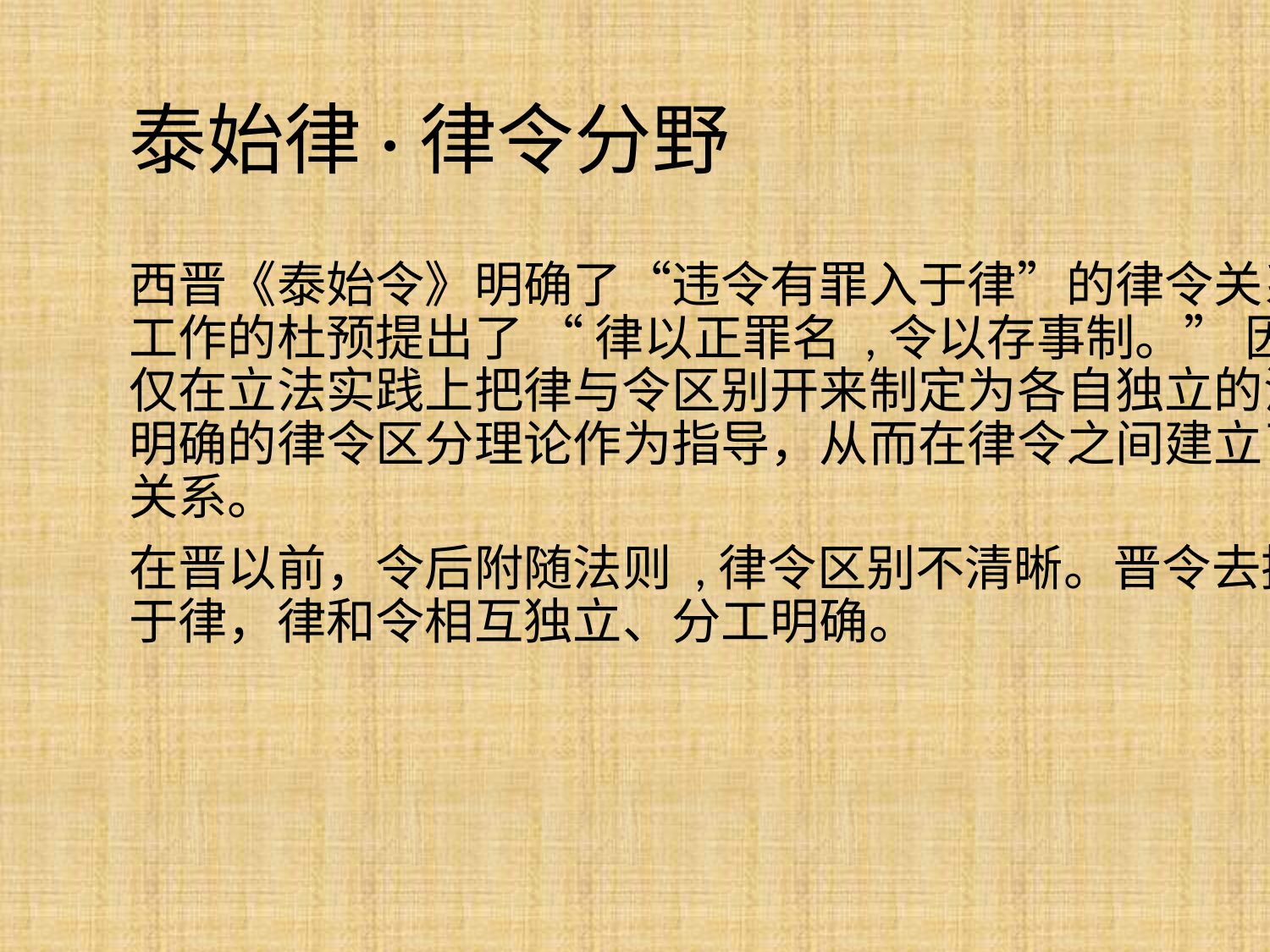

# 泰始律·律令分野
西晋《泰始令》明确了“违令有罪入于律”的律令关系。参与立法工作的杜预提出了 “ 律以正罪名 ,令以存事制。” 因此 ，西晋不仅在立法实践上把律与令区别开来制定为各自独立的法典，而且有明确的律令区分理论作为指导，从而在律令之间建立了对等分工的关系。
在晋以前，令后附随法则 ,律令区别不清晰。晋令去掉罚则，入之于律，律和令相互独立、分工明确。